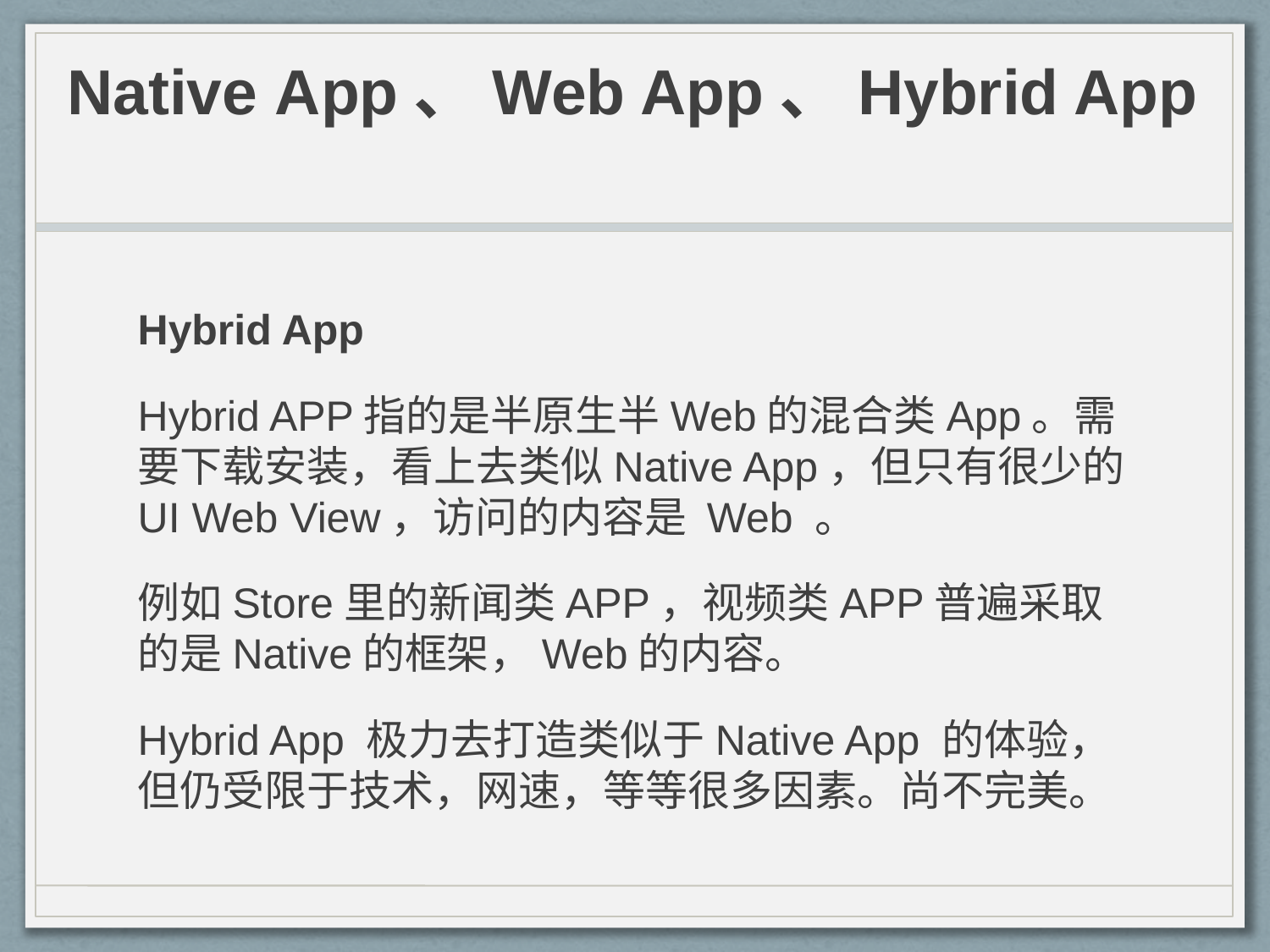

# Native App、Web App、Hybrid App
Hybrid App
Hybrid APP指的是半原生半Web的混合类App。需要下载安装，看上去类似Native App，但只有很少的UI Web View，访问的内容是 Web 。
例如Store里的新闻类APP，视频类APP普遍采取的是Native的框架，Web的内容。
Hybrid App 极力去打造类似于Native App 的体验，但仍受限于技术，网速，等等很多因素。尚不完美。